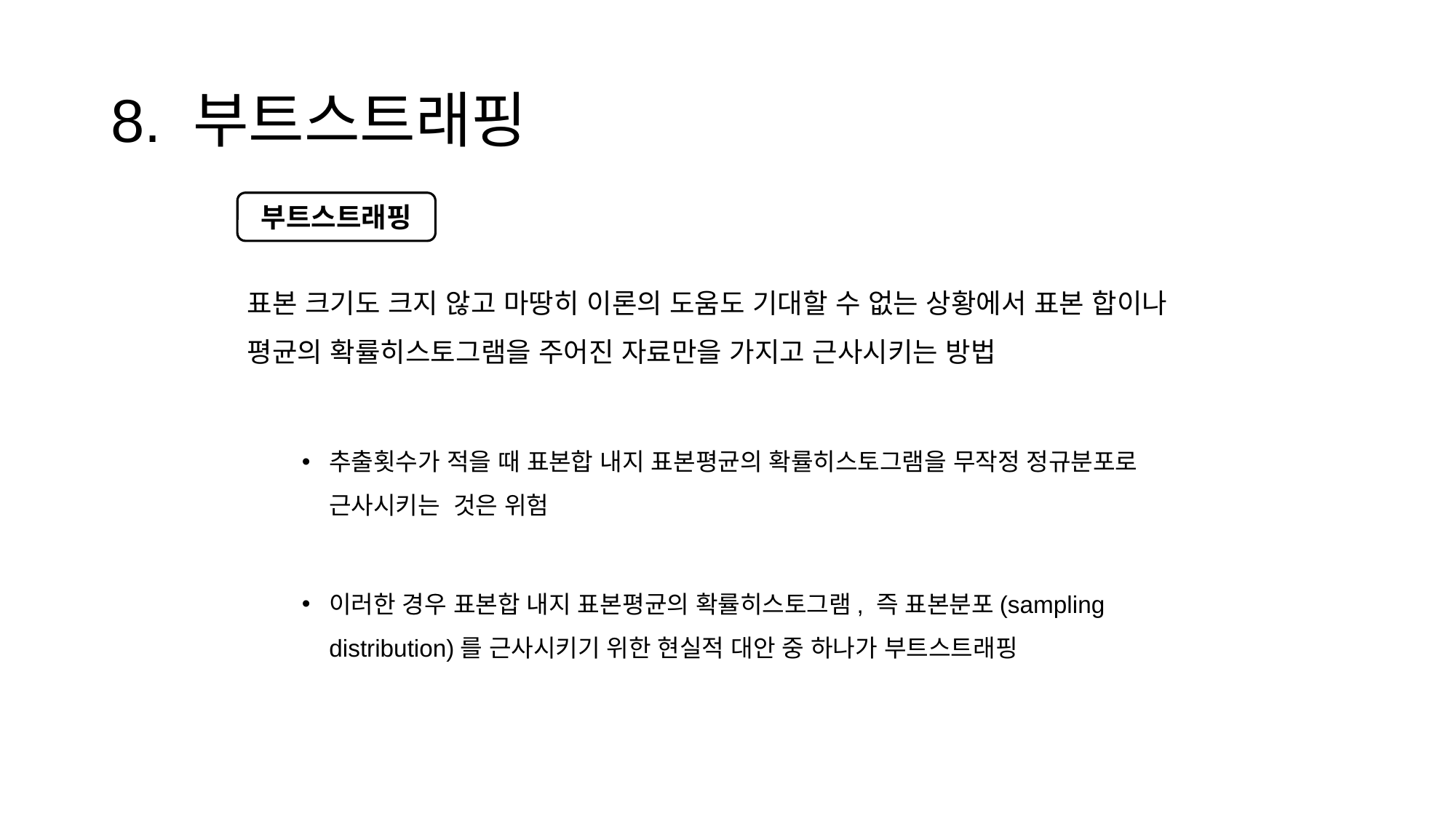

# 8. 부트스트래핑

표본 크기도 크지 않고 마땅히 이론의 도움도 기대할 수 없는 상황에서 표본 합이나 평균의 확률히스토그램을 주어진 자료만을 가지고 근사시키는 방법

추출횟수가 적을 때 표본합 내지 표본평균의 확률히스토그램을 무작정 정규분포로 근사시키는  것은 위험

이러한 경우 표본합 내지 표본평균의 확률히스토그램, 즉 표본분포(sampling distribution)를 근사시키기 위한 현실적 대안 중 하나가 부트스트래핑
부트스트래핑